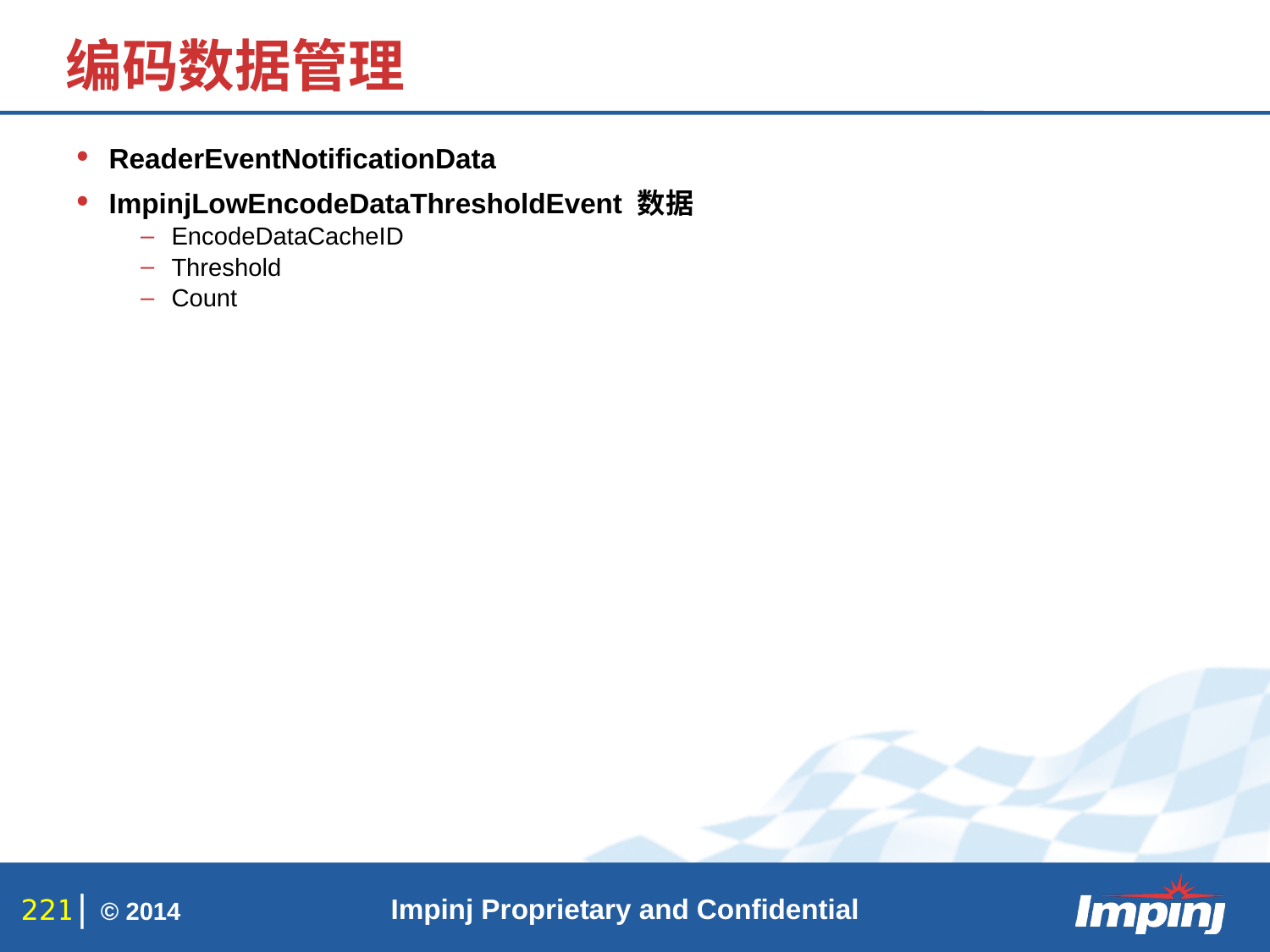

# 编码数据管理
ReaderEventNotificationData
ImpinjLowEncodeDataThresholdEvent 数据
EncodeDataCacheID
Threshold
Count